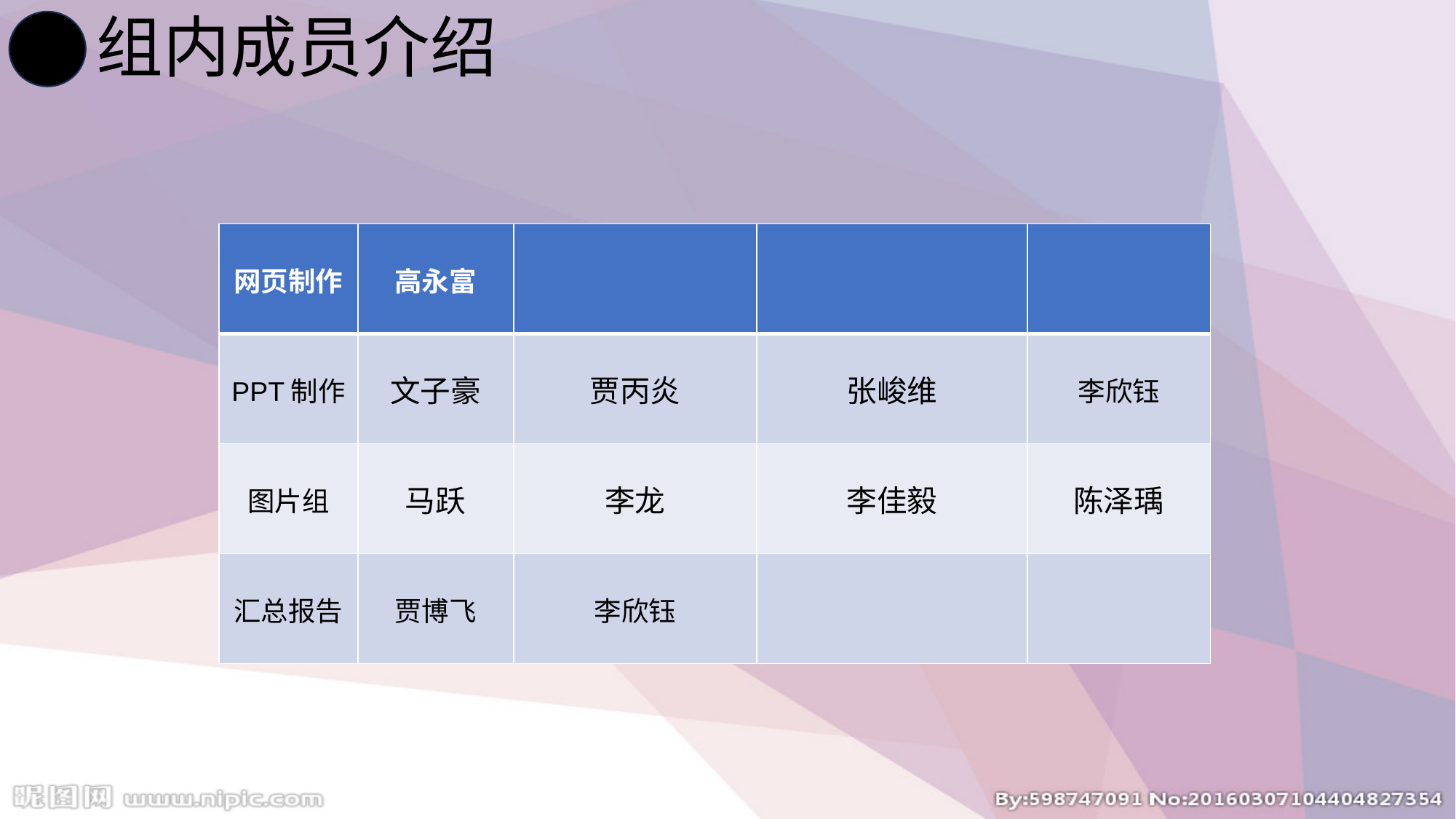

组内成员介绍

| 网页制作 | 高永富 |  |  |  |
| --- | --- | --- | --- | --- |
| PPT制作 | 文子豪 | 贾丙炎 | 张峻维 | 李欣钰 |
| 图片组 | 马跃 | 李龙 | 李佳毅 | 陈泽瑀 |
| 汇总报告 | 贾博飞 | 李欣钰 |  |  |